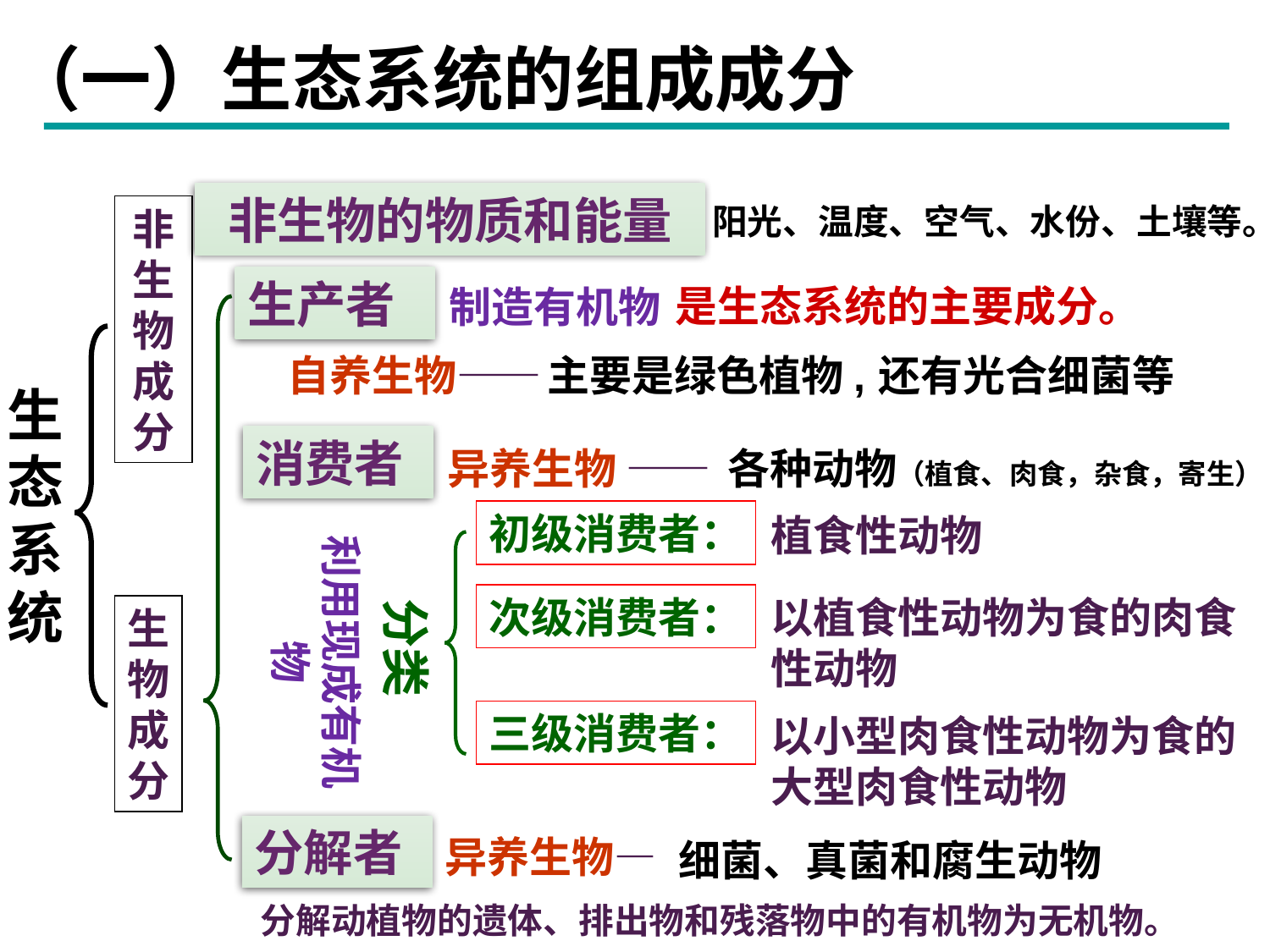

（一）生态系统的组成成分
非生物的物质和能量
阳光、温度、空气、水份、土壤等。
非生物成分
生产者
是生态系统的主要成分。
制造有机物

自养生物——
主要是绿色植物,
还有光合细菌等
生态系统
消费者
异养生物 ——
各种动物（植食、肉食，杂食，寄生）
初级消费者：
植食性动物
利用现成有机物

次级消费者：
以植食性动物为食的肉食性动物
分类
生物成分
三级消费者：
以小型肉食性动物为食的大型肉食性动物
分解者
异养生物—
细菌、真菌和腐生动物
分解动植物的遗体、排出物和残落物中的有机物为无机物。